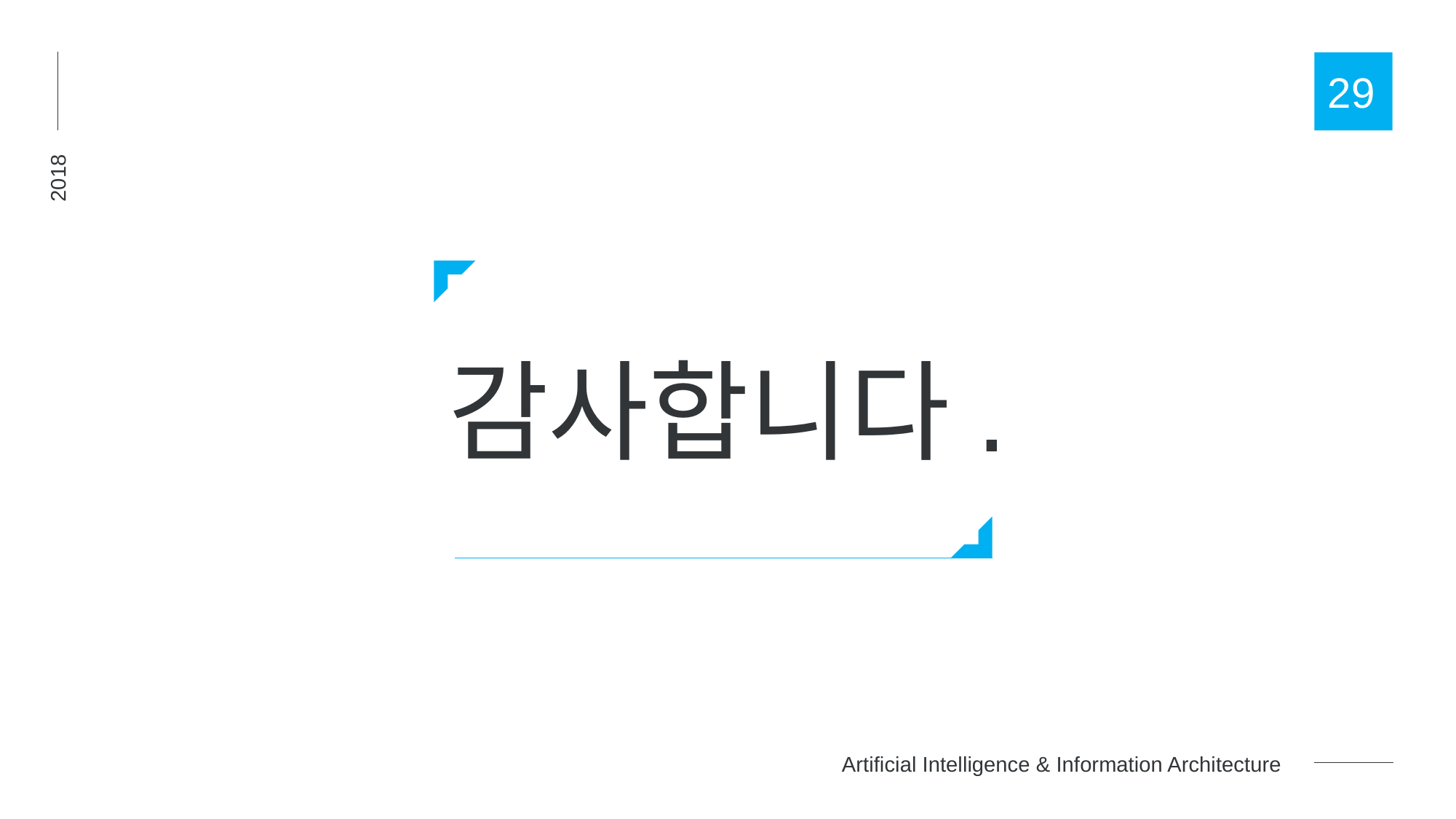

29
2018

감사합니다.

Artificial Intelligence & Information Architecture